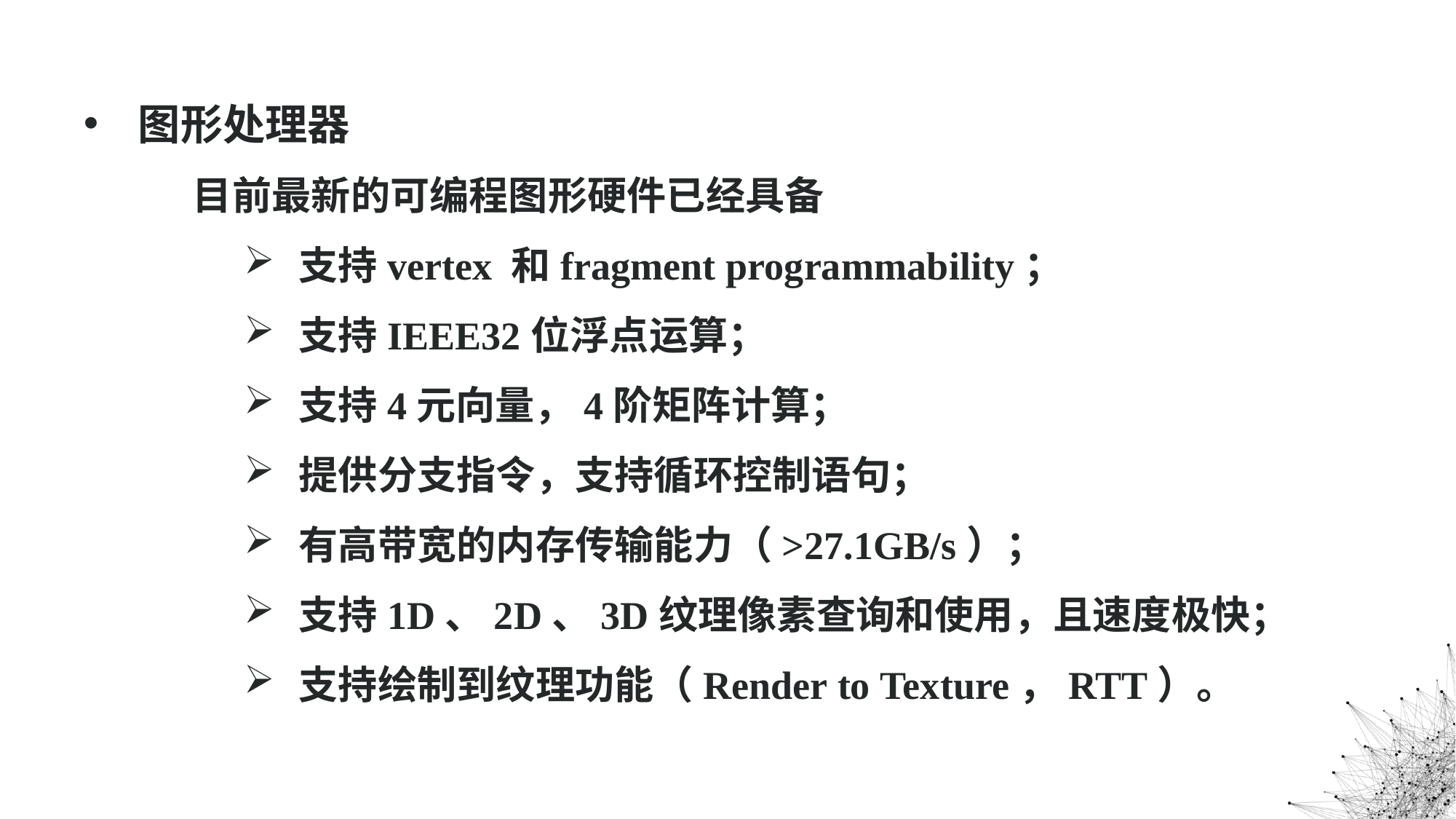

图形处理器
目前最新的可编程图形硬件已经具备
支持vertex 和fragment programmability；
支持IEEE32位浮点运算；
支持4元向量，4阶矩阵计算；
提供分支指令，支持循环控制语句；
有高带宽的内存传输能力（>27.1GB/s）；
支持1D、2D、3D纹理像素查询和使用，且速度极快；
支持绘制到纹理功能（Render to Texture，RTT）。